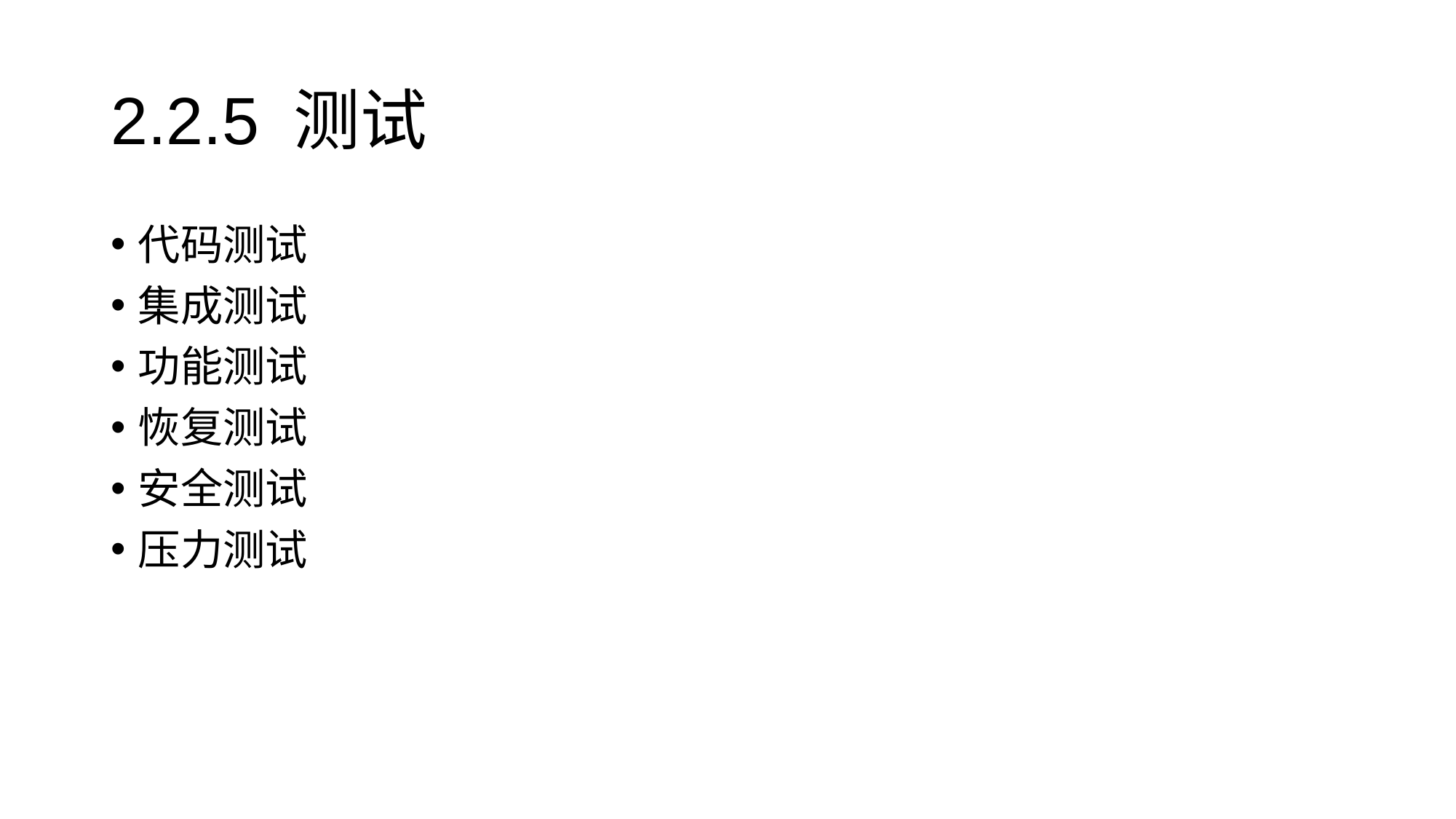

# 2.2.5 测试
代码测试
集成测试
功能测试
恢复测试
安全测试
压力测试